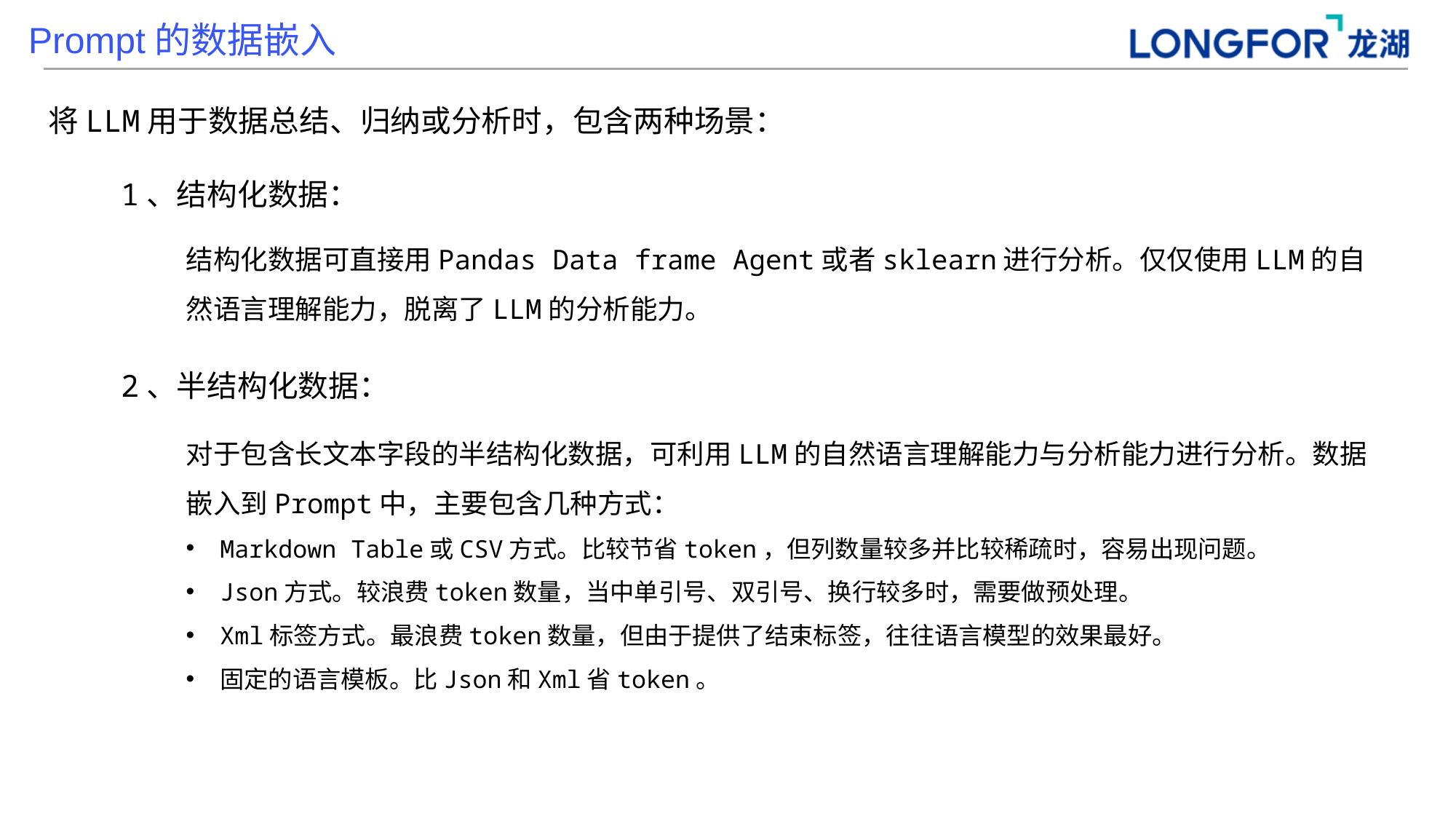

Prompt的数据嵌入
将LLM用于数据总结、归纳或分析时，包含两种场景：
1、结构化数据：
结构化数据可直接用Pandas Data frame Agent或者sklearn进行分析。仅仅使用LLM的自然语言理解能力，脱离了LLM的分析能力。
2、半结构化数据：
对于包含长文本字段的半结构化数据，可利用LLM的自然语言理解能力与分析能力进行分析。数据嵌入到Prompt中，主要包含几种方式：
Markdown Table或CSV方式。比较节省token，但列数量较多并比较稀疏时，容易出现问题。
Json方式。较浪费token数量，当中单引号、双引号、换行较多时，需要做预处理。
Xml标签方式。最浪费token数量，但由于提供了结束标签，往往语言模型的效果最好。
固定的语言模板。比Json和Xml省token。